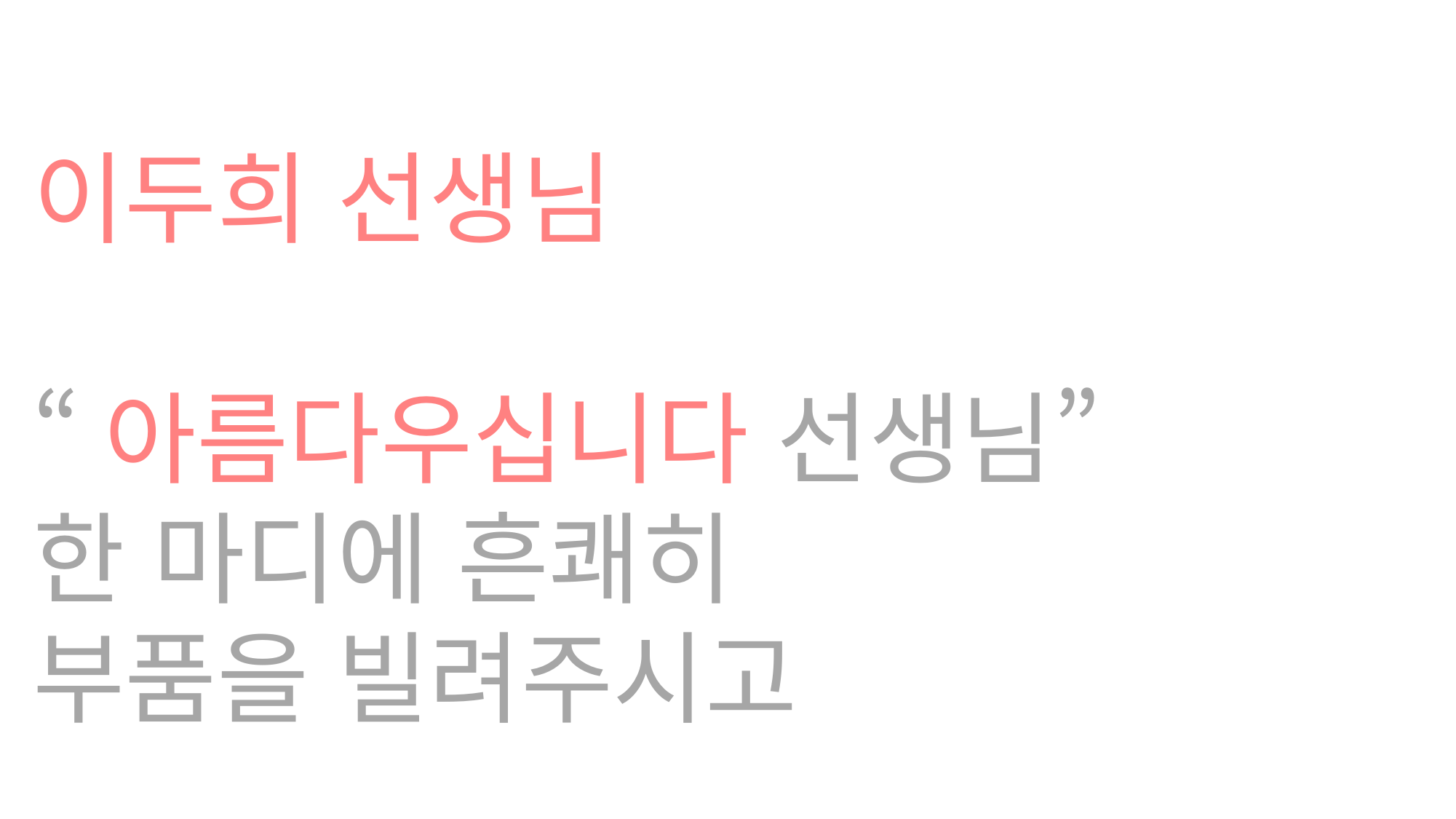

윤상종 선생님
조우현 선생님
이두희 선생님등
등
이두희 선생님

“아름다우십니다 선생님”
한 마디에 흔쾌히
부품을 빌려주시고